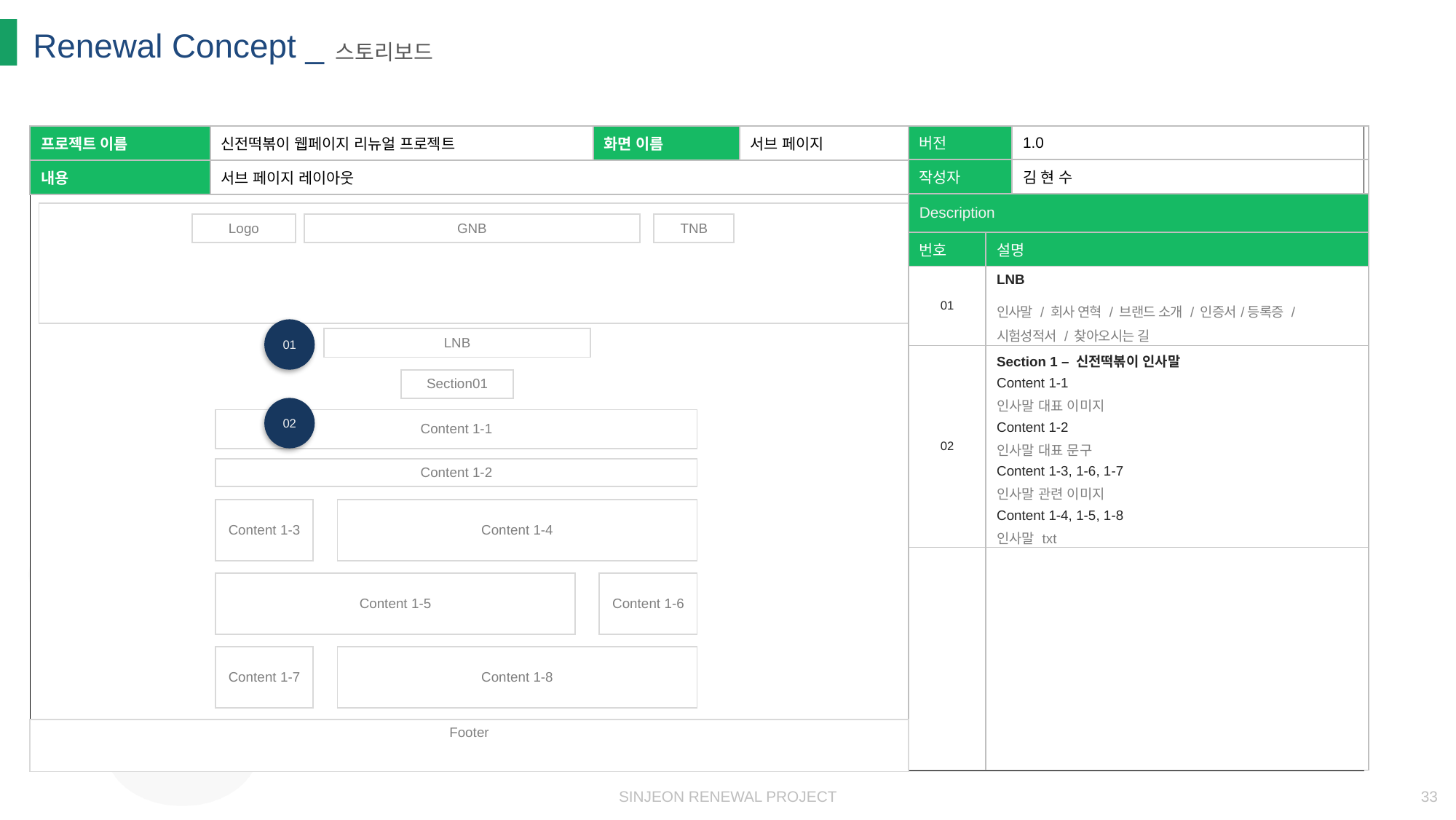

Renewal Concept _
스토리보드

| 프로젝트 이름 | 신전떡볶이 웹페이지 리뉴얼 프로젝트 | 화면 이름 | 서브 페이지 |
| --- | --- | --- | --- |
| 내용 | 서브 페이지 레이아웃 |  |  |
| 버전 |  | 1.0 |
| --- | --- | --- |
| 작성자 |  | 김 현 수 |
| Description |  |  |
| 번호 | 설명 |  |
| 01 | LNB 인사말 / 회사 연혁 / 브랜드 소개 / 인증서/등록증 / 시험성적서 / 찾아오시는 길 |  |
| 02 | Section 1 – 신전떡볶이 인사말 Content 1-1 인사말 대표 이미지 Content 1-2 인사말 대표 문구 Content 1-3, 1-6, 1-7 인사말 관련 이미지 Content 1-4, 1-5, 1-8 인사말 txt |  |
|  |  |  |
|  |
| --- |
| Logo |
| --- |
| GNB |
| --- |
| TNB |
| --- |
01
| LNB |
| --- |
| Section01 |
| --- |
02
| Content 1-1 |
| --- |
| Content 1-2 |
| --- |
| Content 1-3 |
| --- |
| Content 1-4 |
| --- |
| Content 1-5 |
| --- |
| Content 1-6 |
| --- |
| Content 1-7 |
| --- |
| Content 1-8 |
| --- |
| Footer |
| --- |